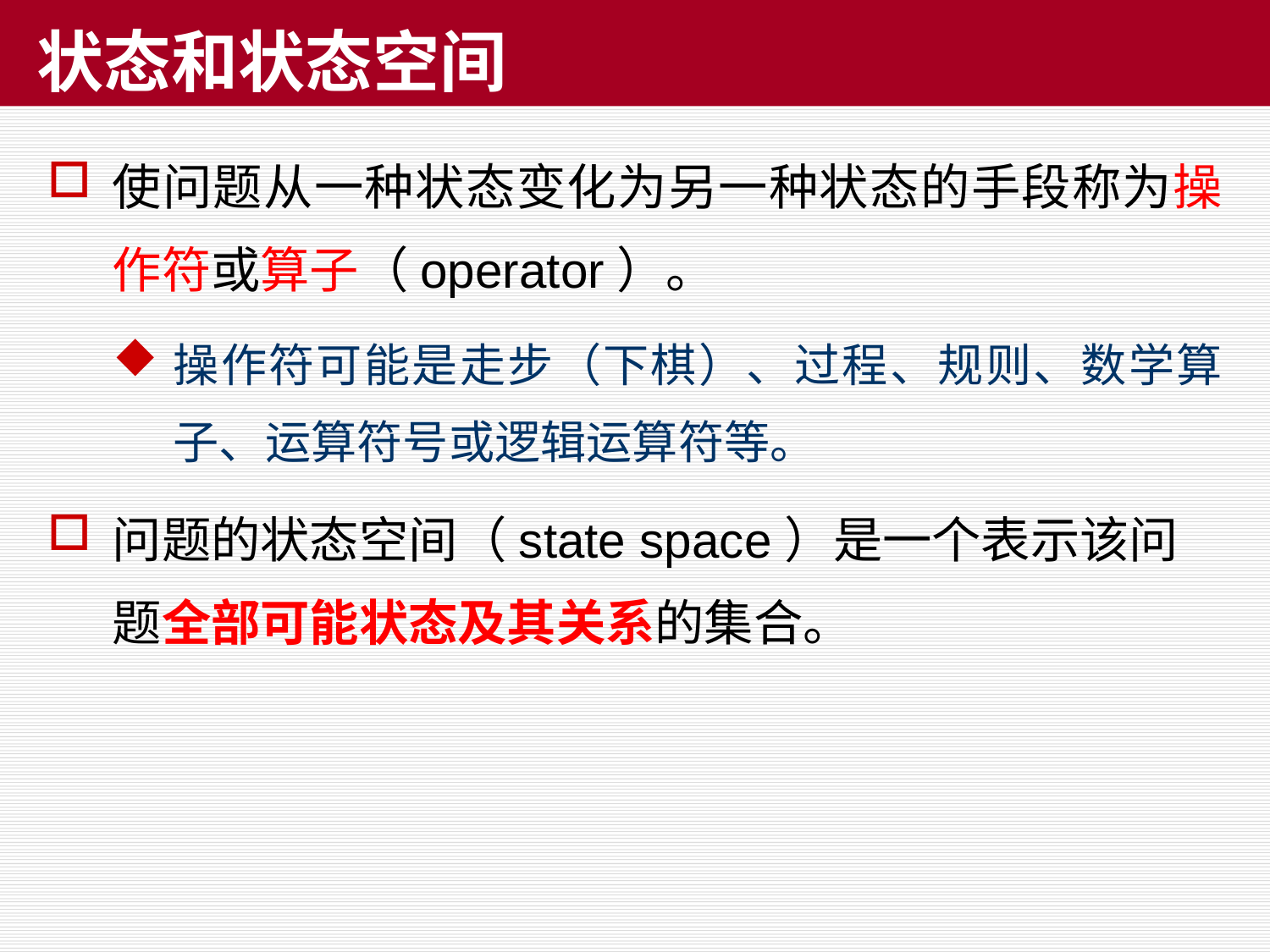

# 状态和状态空间
使问题从一种状态变化为另一种状态的手段称为操作符或算子（operator）。
操作符可能是走步（下棋）、过程、规则、数学算子、运算符号或逻辑运算符等。
问题的状态空间（state space）是一个表示该问题全部可能状态及其关系的集合。